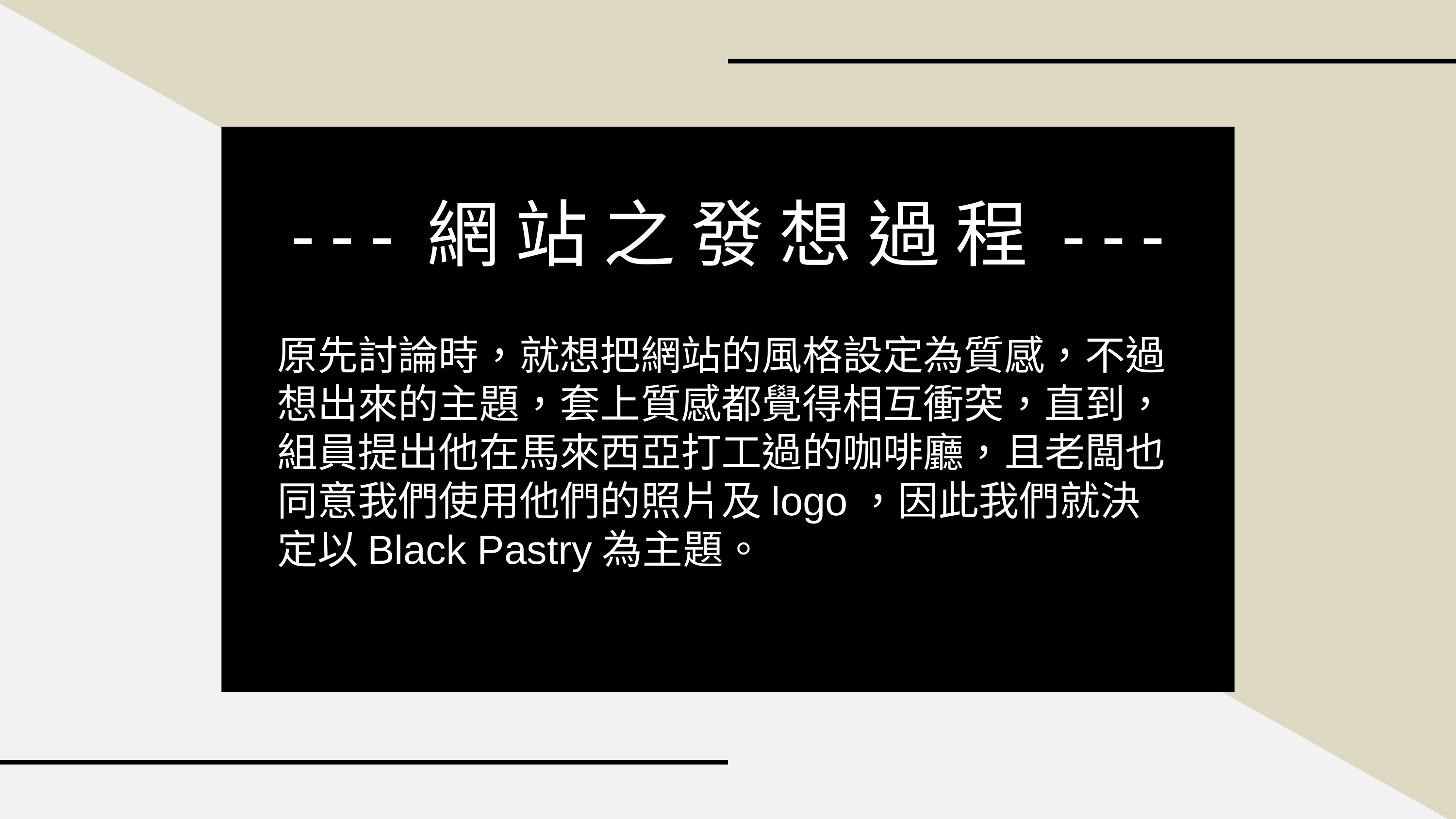

---網站之發想過程---
原先討論時，就想把網站的風格設定為質感，不過想出來的主題，套上質感都覺得相互衝突，直到，組員提出他在馬來西亞打工過的咖啡廳，且老闆也同意我們使用他們的照片及logo，因此我們就決定以Black Pastry為主題。